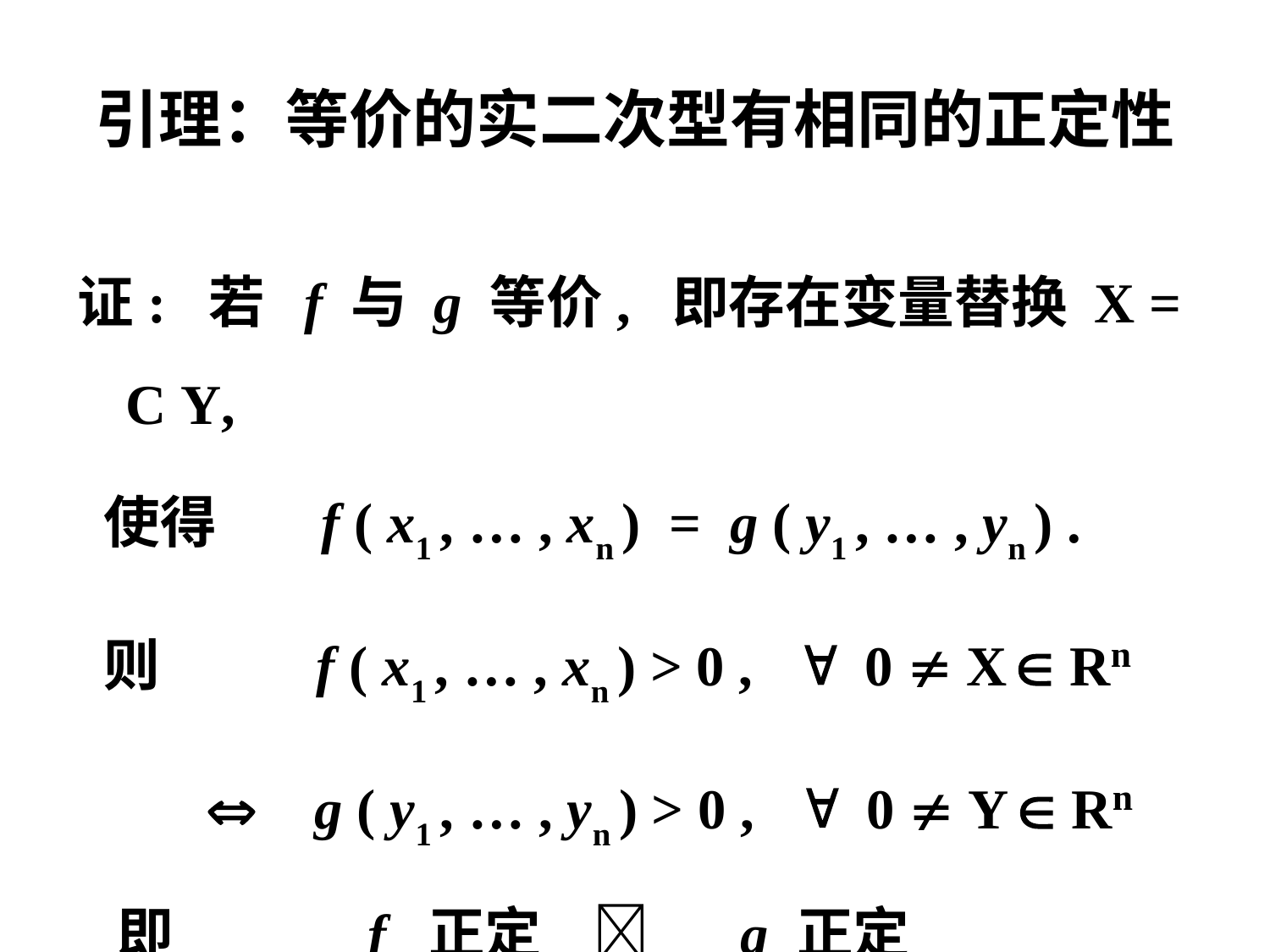

# 引理：等价的实二次型有相同的正定性
证:  若  f 与 g 等价,  即存在变量替换 X = C Y,
 使得       f ( x1 , … , xn )  =  g ( y1 , … , yn ) .
 则           f ( x1 , … , xn ) > 0 ,   ∀  0 ≠ X ∈ Rn
         ⇔    g ( y1 , … , yn ) > 0 ,   ∀  0 ≠ Y ∈ Rn
  即              f  正定    ⇔      g 正定